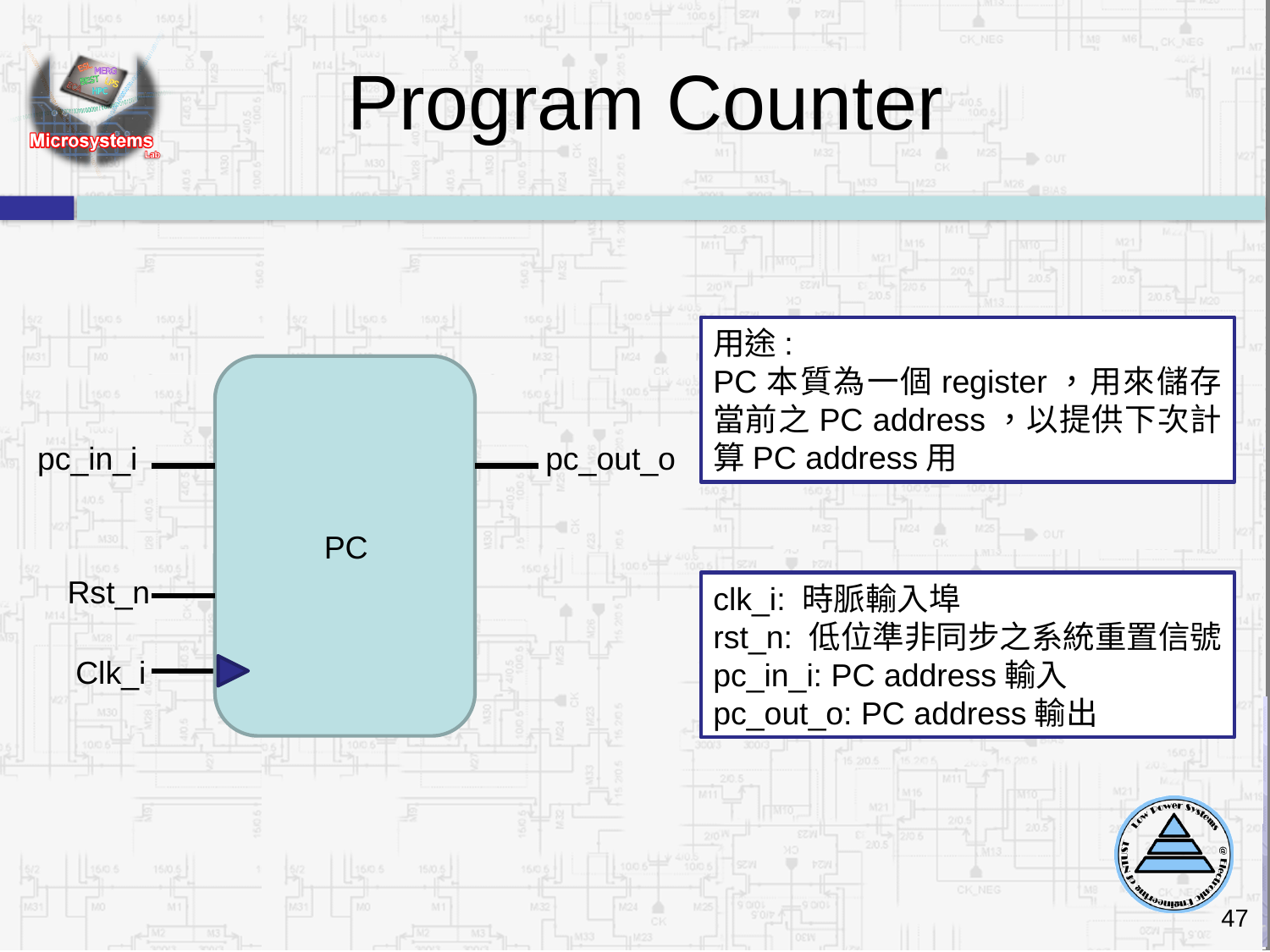

Program Counter
用途:
PC本質為一個register，用來儲存當前之PC address，以提供下次計算PC address用

pc_in_i
pc_out_o
PC
Rst_n
clk_i: 時脈輸入埠
rst_n: 低位準非同步之系統重置信號
pc_in_i: PC address輸入
pc_out_o: PC address輸出
Clk_i

47